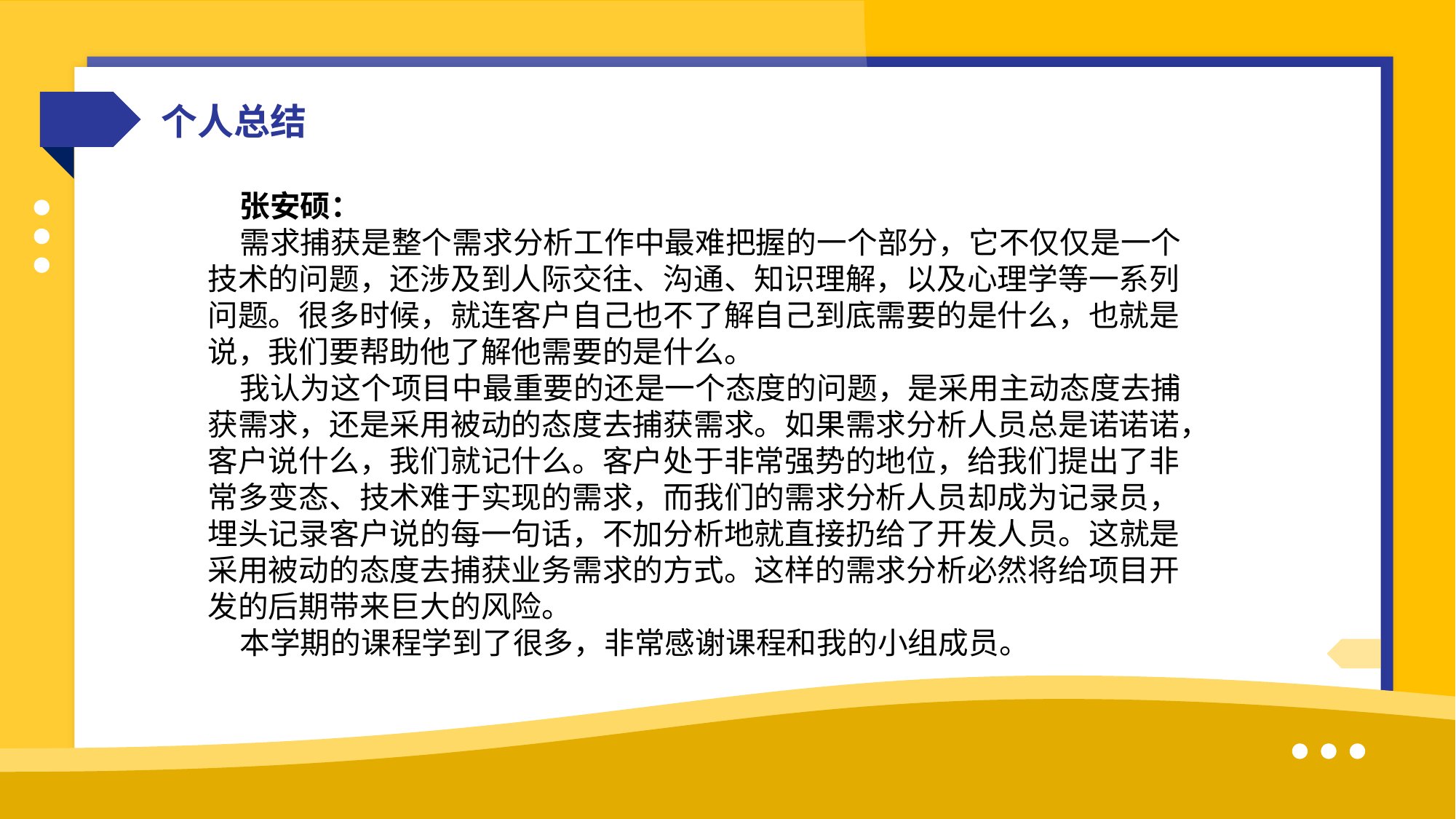

个人总结
张安硕：
需求捕获是整个需求分析工作中最难把握的一个部分，它不仅仅是一个技术的问题，还涉及到人际交往、沟通、知识理解，以及心理学等一系列问题。很多时候，就连客户自己也不了解自己到底需要的是什么，也就是说，我们要帮助他了解他需要的是什么。
我认为这个项目中最重要的还是一个态度的问题，是采用主动态度去捕获需求，还是采用被动的态度去捕获需求。如果需求分析人员总是诺诺诺，客户说什么，我们就记什么。客户处于非常强势的地位，给我们提出了非常多变态、技术难于实现的需求，而我们的需求分析人员却成为记录员，埋头记录客户说的每一句话，不加分析地就直接扔给了开发人员。这就是采用被动的态度去捕获业务需求的方式。这样的需求分析必然将给项目开发的后期带来巨大的风险。
本学期的课程学到了很多，非常感谢课程和我的小组成员。